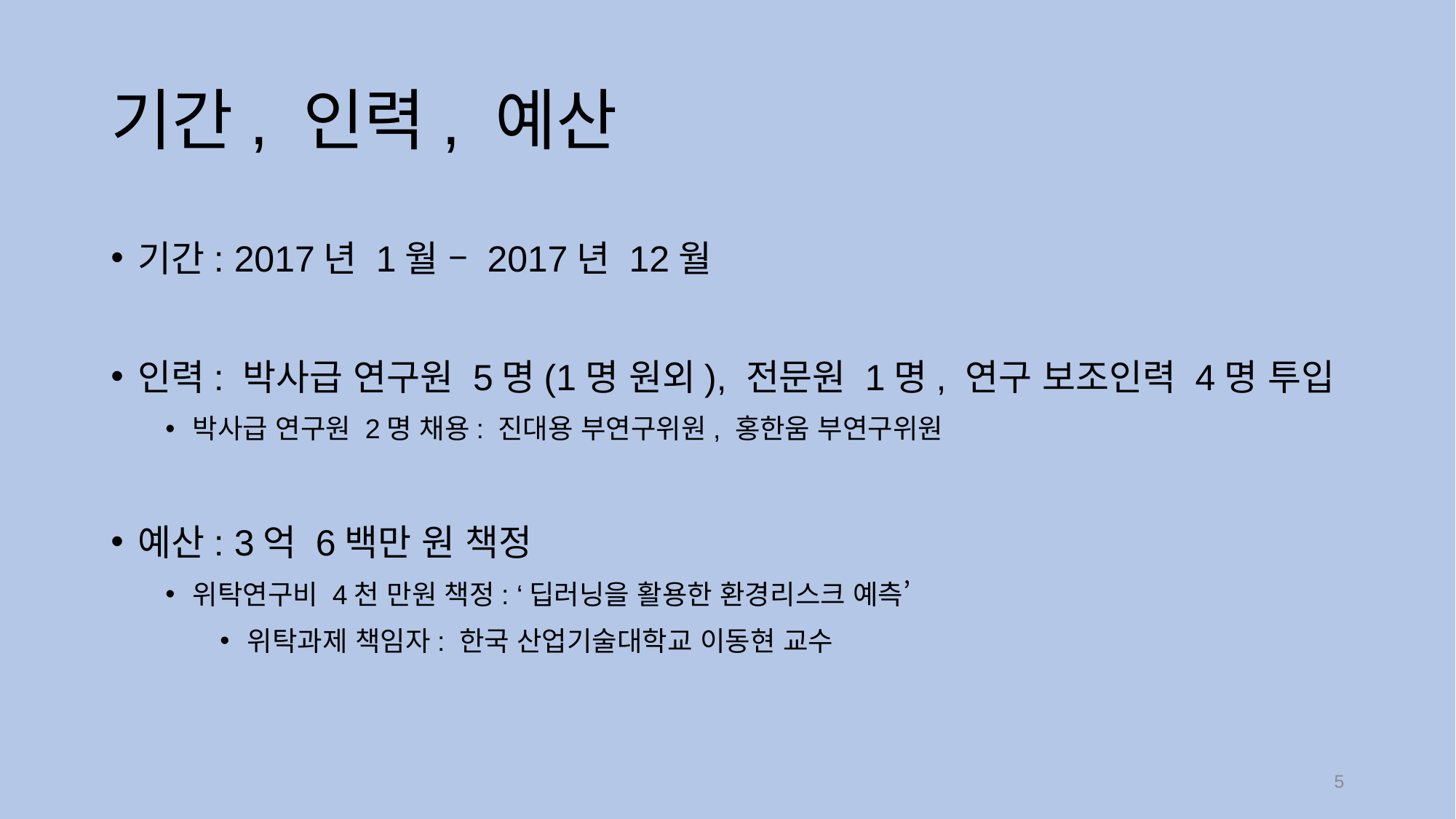

# 기간, 인력, 예산
기간: 2017년 1월 – 2017년 12월

인력: 박사급 연구원 5명(1명 원외), 전문원 1명, 연구 보조인력 4명 투입
박사급 연구원 2명 채용: 진대용 부연구위원, 홍한움 부연구위원

예산: 3억 6백만 원 책정
위탁연구비 4천 만원 책정: ‘딥러닝을 활용한 환경리스크 예측’
위탁과제 책임자: 한국 산업기술대학교 이동현 교수

5